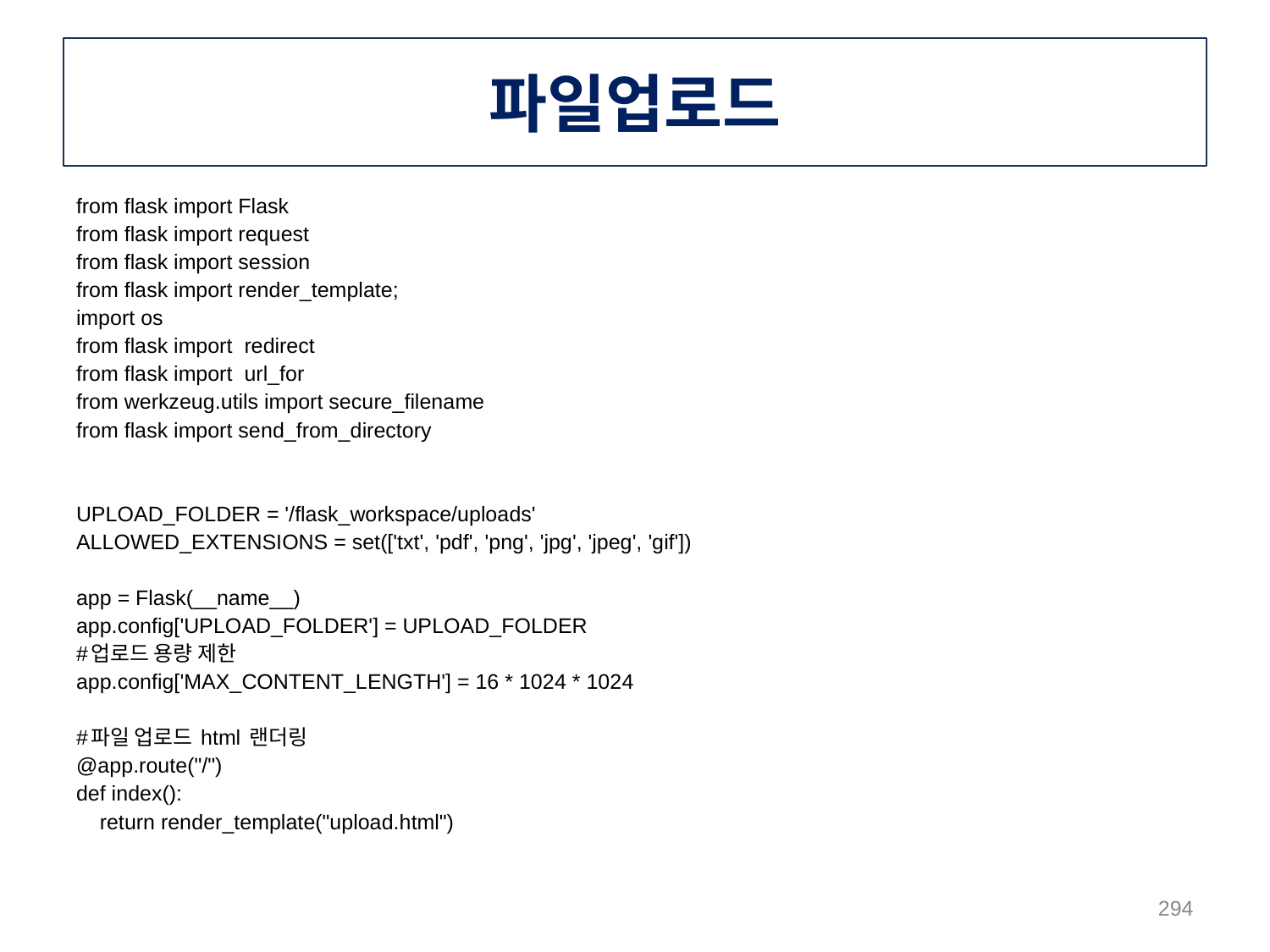

# 파일업로드
from flask import Flask
from flask import request
from flask import session
from flask import render_template;
import os
from flask import  redirect
from flask import  url_for
from werkzeug.utils import secure_filename
from flask import send_from_directory

UPLOAD_FOLDER = '/flask_workspace/uploads'
ALLOWED_EXTENSIONS = set(['txt', 'pdf', 'png', 'jpg', 'jpeg', 'gif'])

app = Flask(__name__)
app.config['UPLOAD_FOLDER'] = UPLOAD_FOLDER
#업로드 용량 제한
app.config['MAX_CONTENT_LENGTH'] = 16 * 1024 * 1024

#파일 업로드 html 랜더링
@app.route("/")
def index():
    return render_template("upload.html")
294